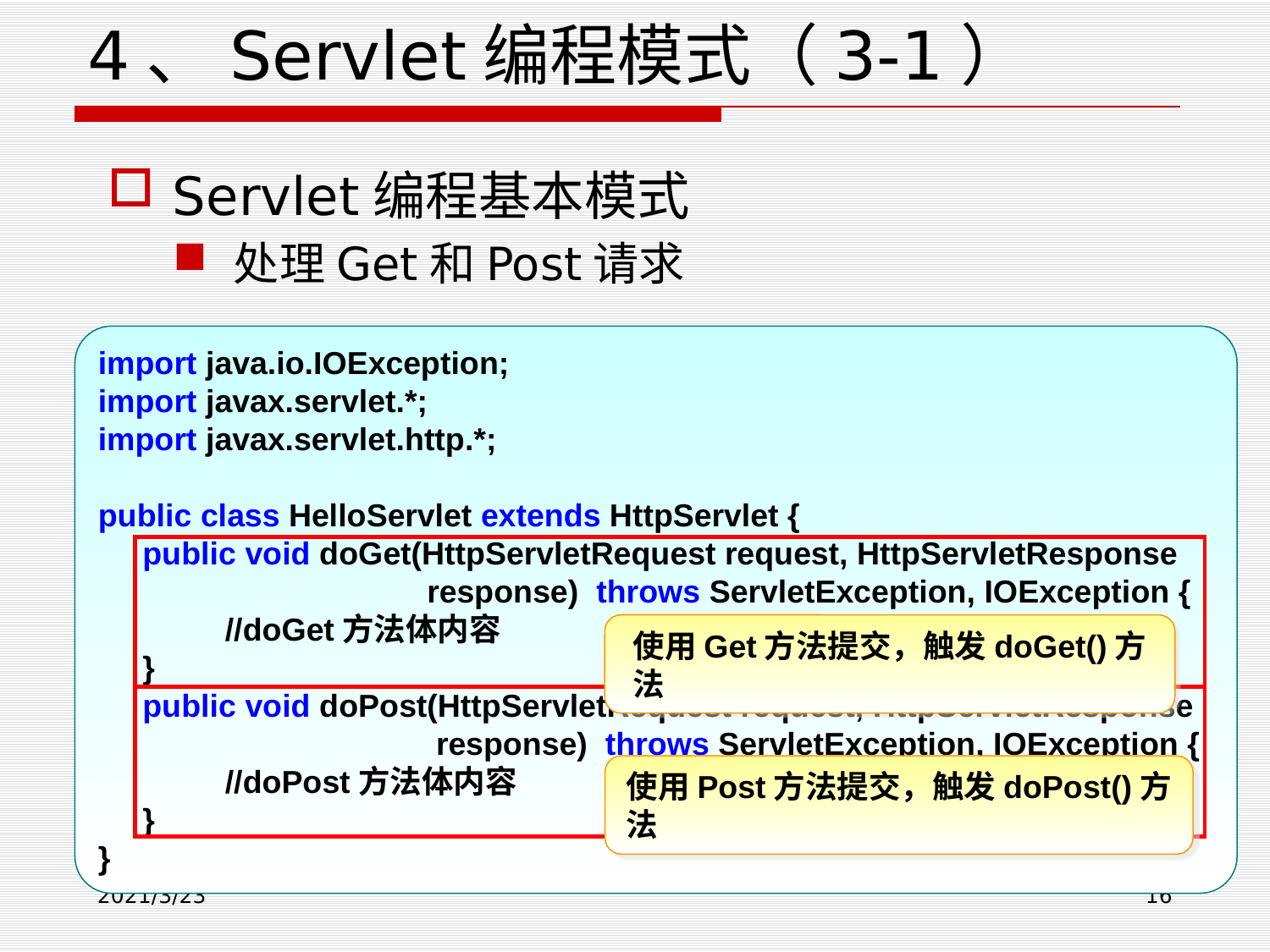

# 4、Servlet编程模式（3-1）
Servlet编程基本模式
处理Get和Post请求
import java.io.IOException;
import javax.servlet.*;
import javax.servlet.http.*;

public class HelloServlet extends HttpServlet {
     public void doGet(HttpServletRequest request, HttpServletResponse
                                     response)  throws ServletException, IOException {
	//doGet方法体内容
     }
     public void doPost(HttpServletRequest request, HttpServletResponse
                                      response)  throws ServletException, IOException {
	//doPost方法体内容
     }
}

使用Get方法提交，触发doGet()方法

使用Post方法提交，触发doPost()方法
2021/3/23
16